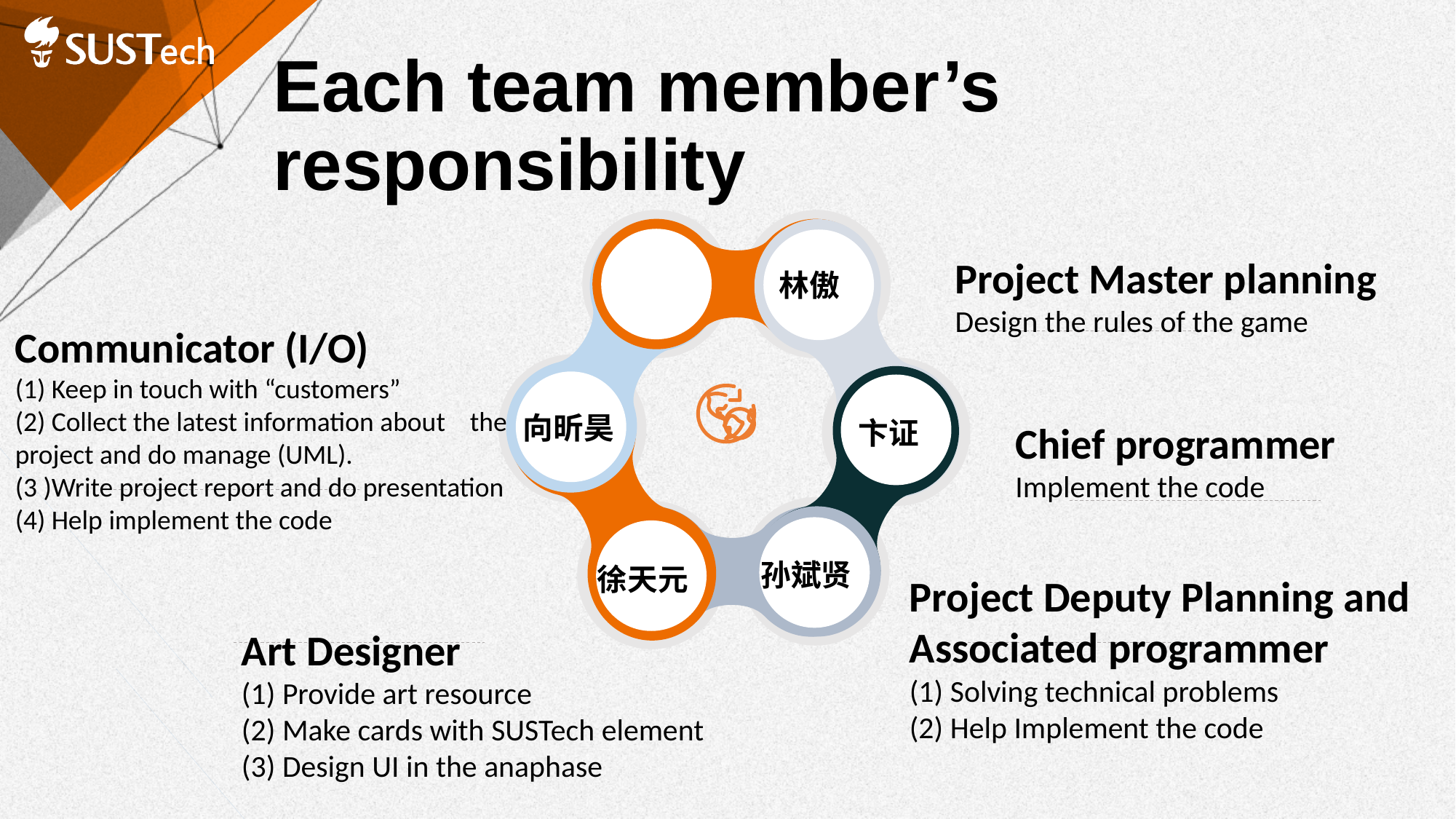

# Each team member’s responsibility

Project Master planning
Design the rules of the game
林傲
Communicator (I/O)
(1) Keep in touch with “customers”
(2) Collect the latest information about    the project and do manage (UML).
(3 )Write project report and do presentation
(4) Help implement the code

向昕昊

卞证

Chief programmer
Implement the code

孙斌贤
徐天元
Project Deputy Planning and Associated programmer
(1) Solving technical problems
(2) Help Implement the code

Art Designer
(1) Provide art resource
(2) Make cards with SUSTech element
(3) Design UI in the anaphase